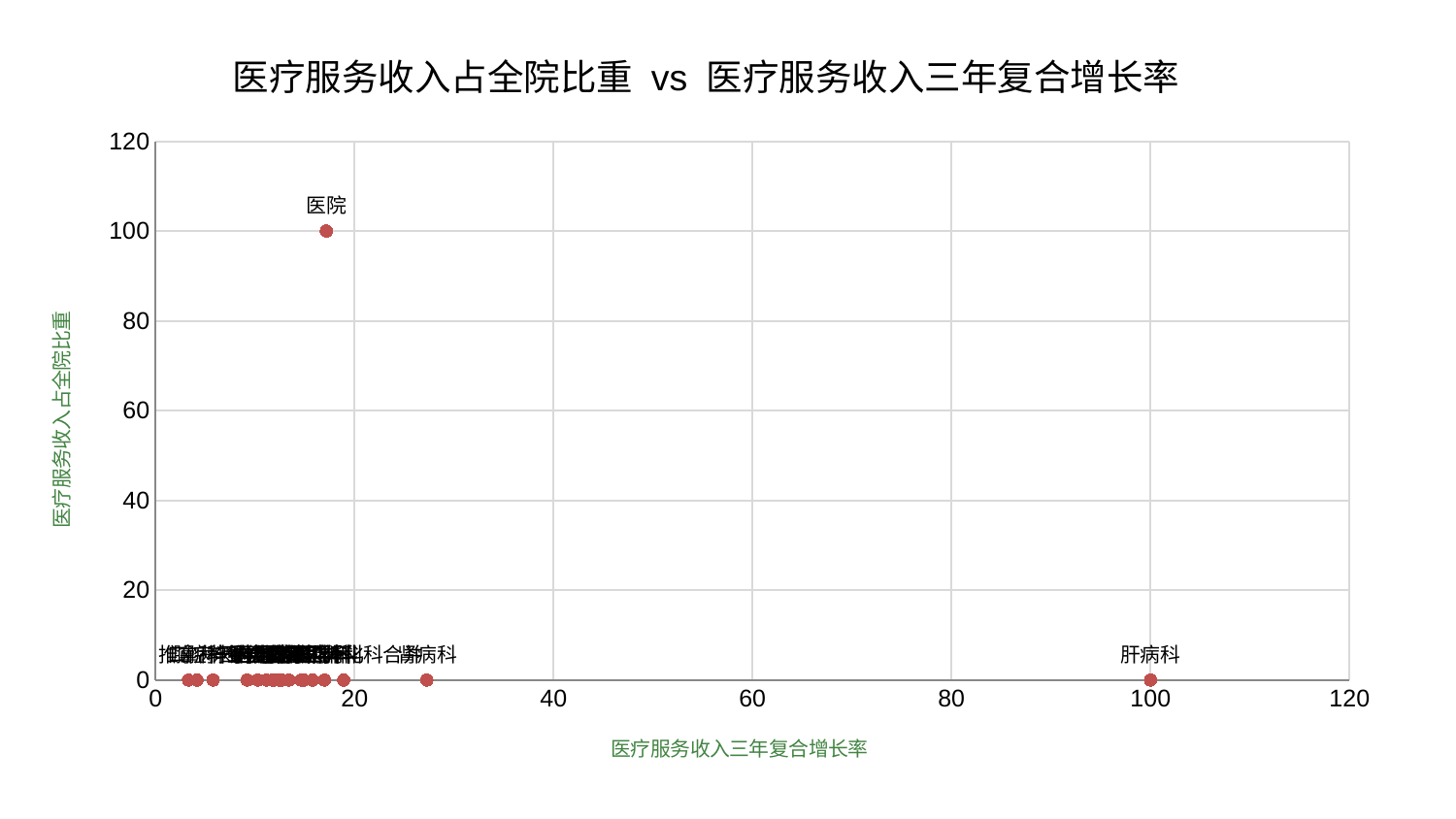

### Chart: 医疗服务收入占全院比重 vs 医疗服务收入三年复合增长率

| Category | 医疗服务收入占全院比重 |
|---|---|
3